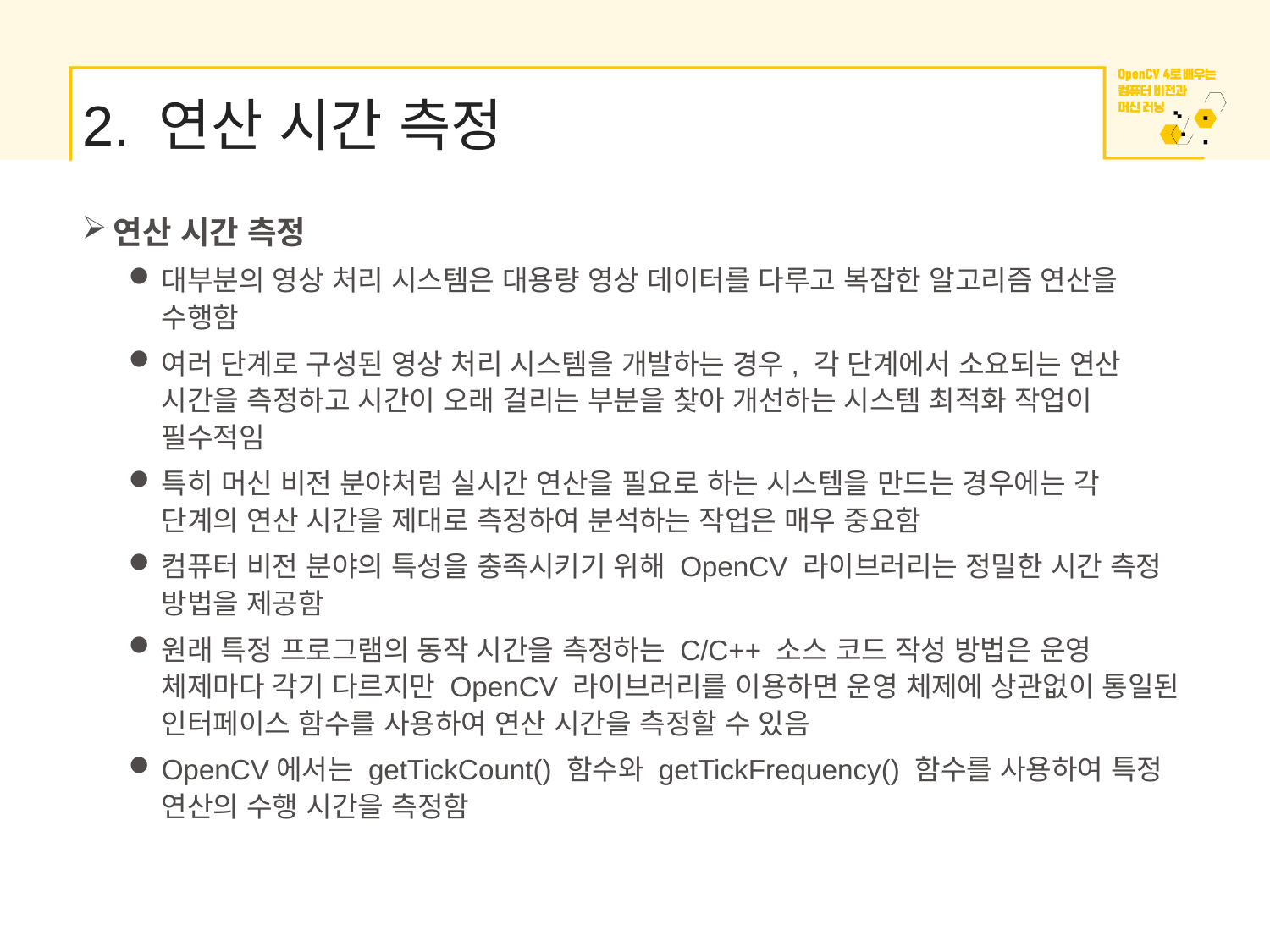

# 2. 연산 시간 측정
연산 시간 측정
대부분의 영상 처리 시스템은 대용량 영상 데이터를 다루고 복잡한 알고리즘 연산을 수행함
여러 단계로 구성된 영상 처리 시스템을 개발하는 경우, 각 단계에서 소요되는 연산 시간을 측정하고 시간이 오래 걸리는 부분을 찾아 개선하는 시스템 최적화 작업이 필수적임
특히 머신 비전 분야처럼 실시간 연산을 필요로 하는 시스템을 만드는 경우에는 각 단계의 연산 시간을 제대로 측정하여 분석하는 작업은 매우 중요함
컴퓨터 비전 분야의 특성을 충족시키기 위해 OpenCV 라이브러리는 정밀한 시간 측정 방법을 제공함
원래 특정 프로그램의 동작 시간을 측정하는 C/C++ 소스 코드 작성 방법은 운영 체제마다 각기 다르지만 OpenCV 라이브러리를 이용하면 운영 체제에 상관없이 통일된 인터페이스 함수를 사용하여 연산 시간을 측정할 수 있음
OpenCV에서는 getTickCount() 함수와 getTickFrequency() 함수를 사용하여 특정 연산의 수행 시간을 측정함